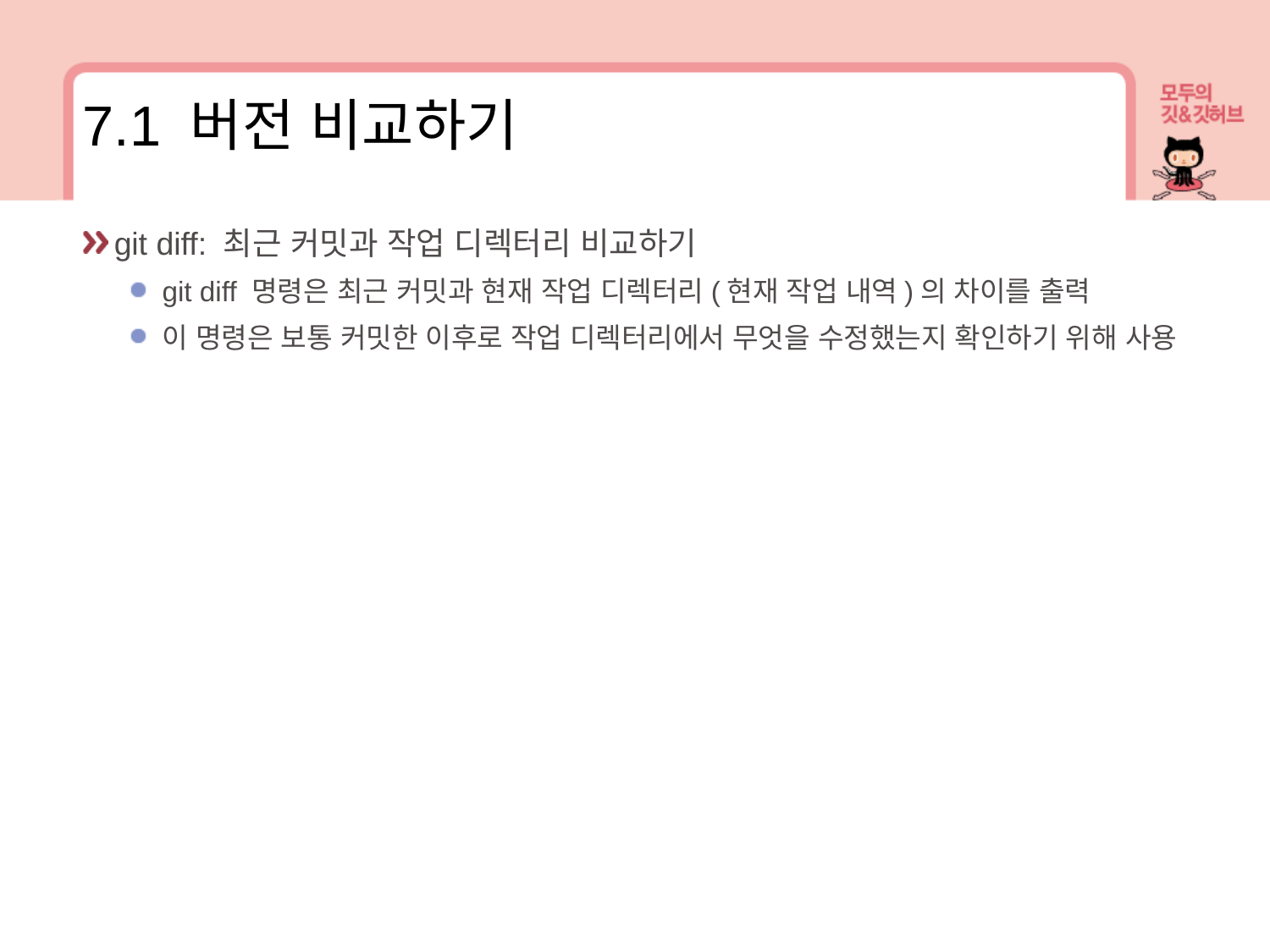

7.1 버전 비교하기
git diff: 최근 커밋과 작업 디렉터리 비교하기
git diff 명령은 최근 커밋과 현재 작업 디렉터리(현재 작업 내역)의 차이를 출력
이 명령은 보통 커밋한 이후로 작업 디렉터리에서 무엇을 수정했는지 확인하기 위해 사용